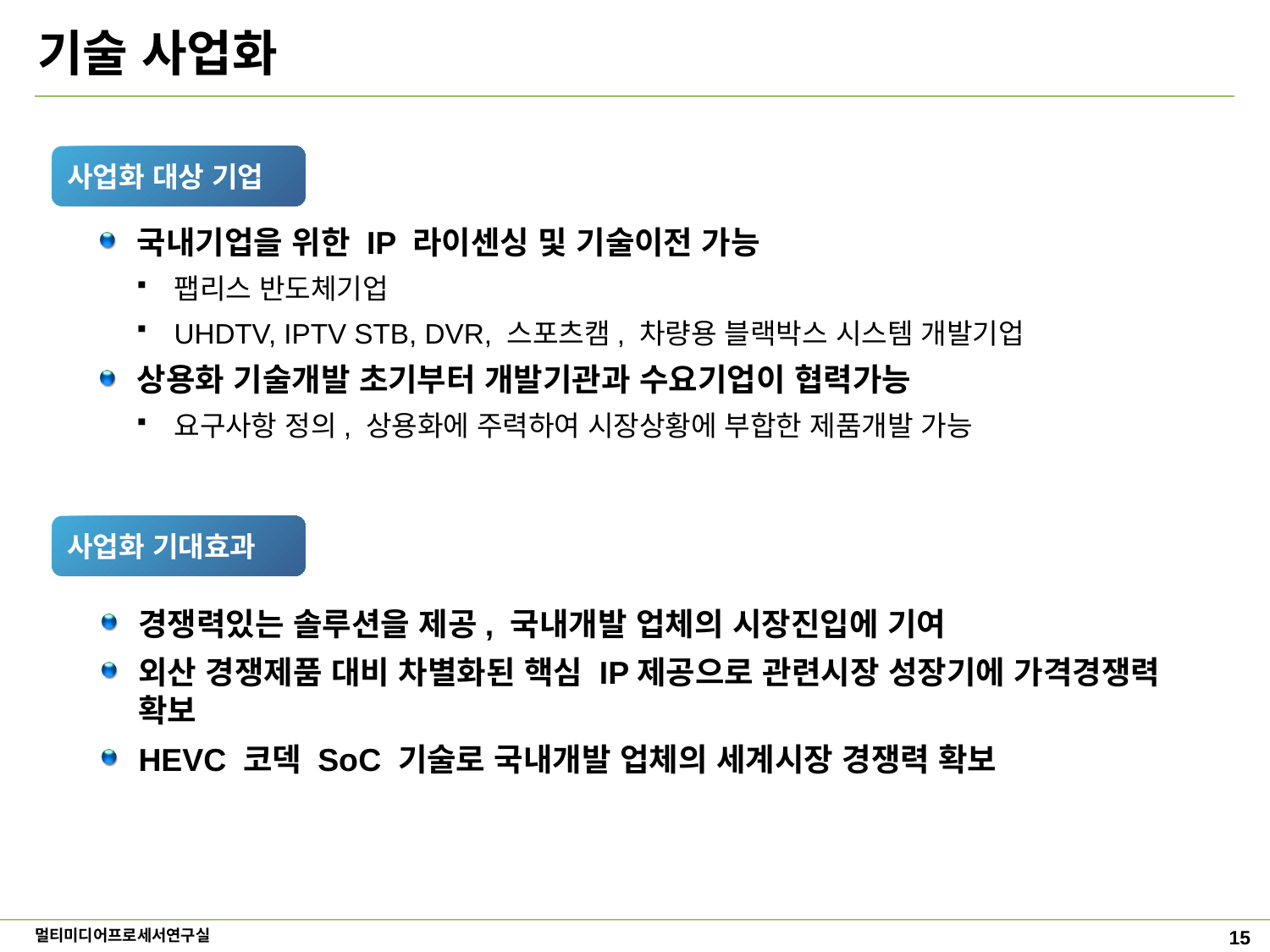

# 기술 사업화
사업화 대상 기업
국내기업을 위한 IP 라이센싱 및 기술이전 가능
팹리스 반도체기업
UHDTV, IPTV STB, DVR, 스포츠캠, 차량용 블랙박스 시스템 개발기업
상용화 기술개발 초기부터 개발기관과 수요기업이 협력가능
요구사항 정의, 상용화에 주력하여 시장상황에 부합한 제품개발 가능
사업화 기대효과
경쟁력있는 솔루션을 제공, 국내개발 업체의 시장진입에 기여
외산 경쟁제품 대비 차별화된 핵심 IP제공으로 관련시장 성장기에 가격경쟁력 확보
HEVC 코덱 SoC 기술로 국내개발 업체의 세계시장 경쟁력 확보